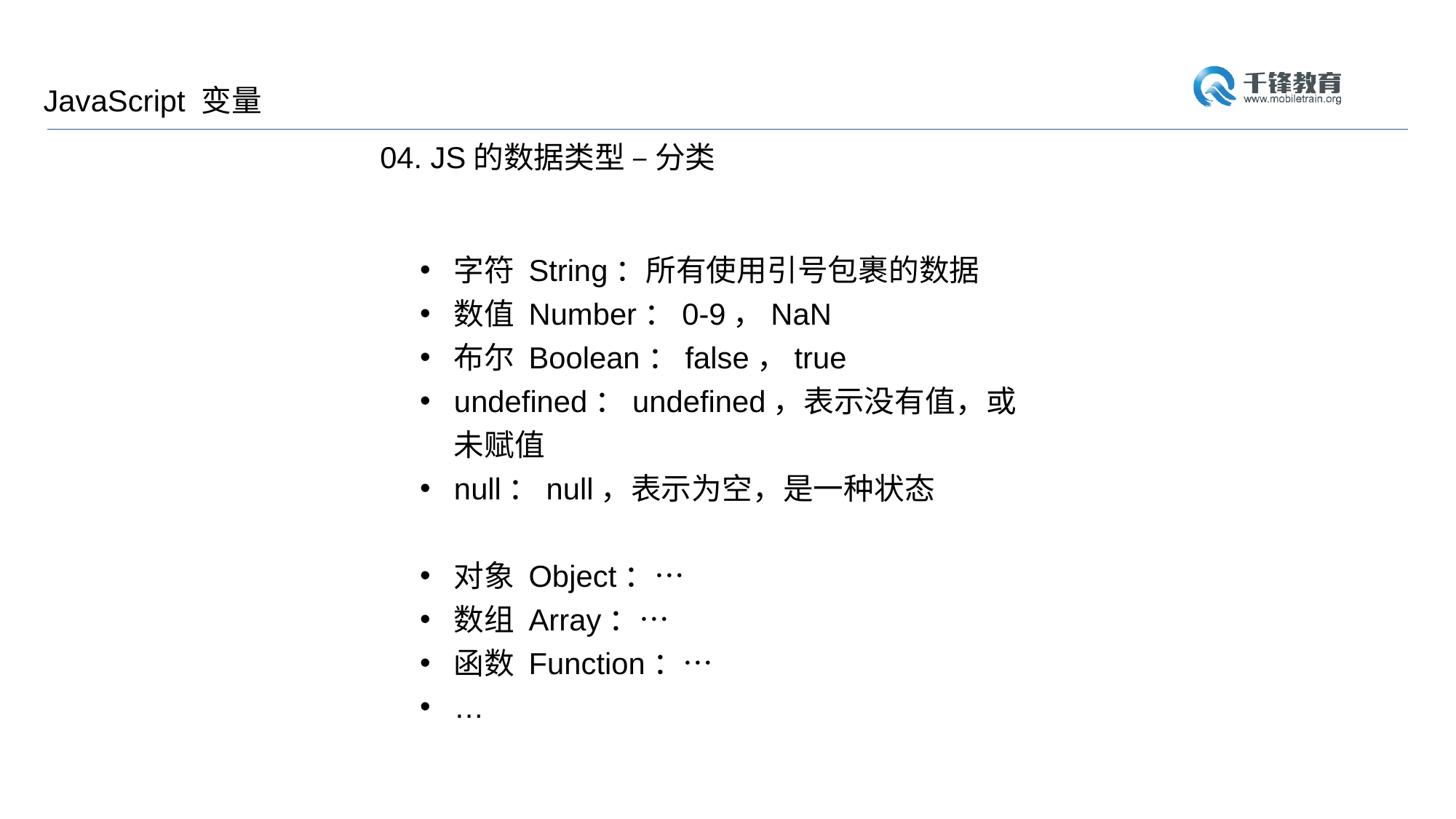

JavaScript 变量
04. JS的数据类型 – 分类
字符 String：所有使用引号包裹的数据
数值 Number：0-9，NaN
布尔 Boolean：false，true
undefined：undefined，表示没有值，或未赋值
null：null，表示为空，是一种状态

对象 Object：…
数组 Array：…
函数 Function：…
…